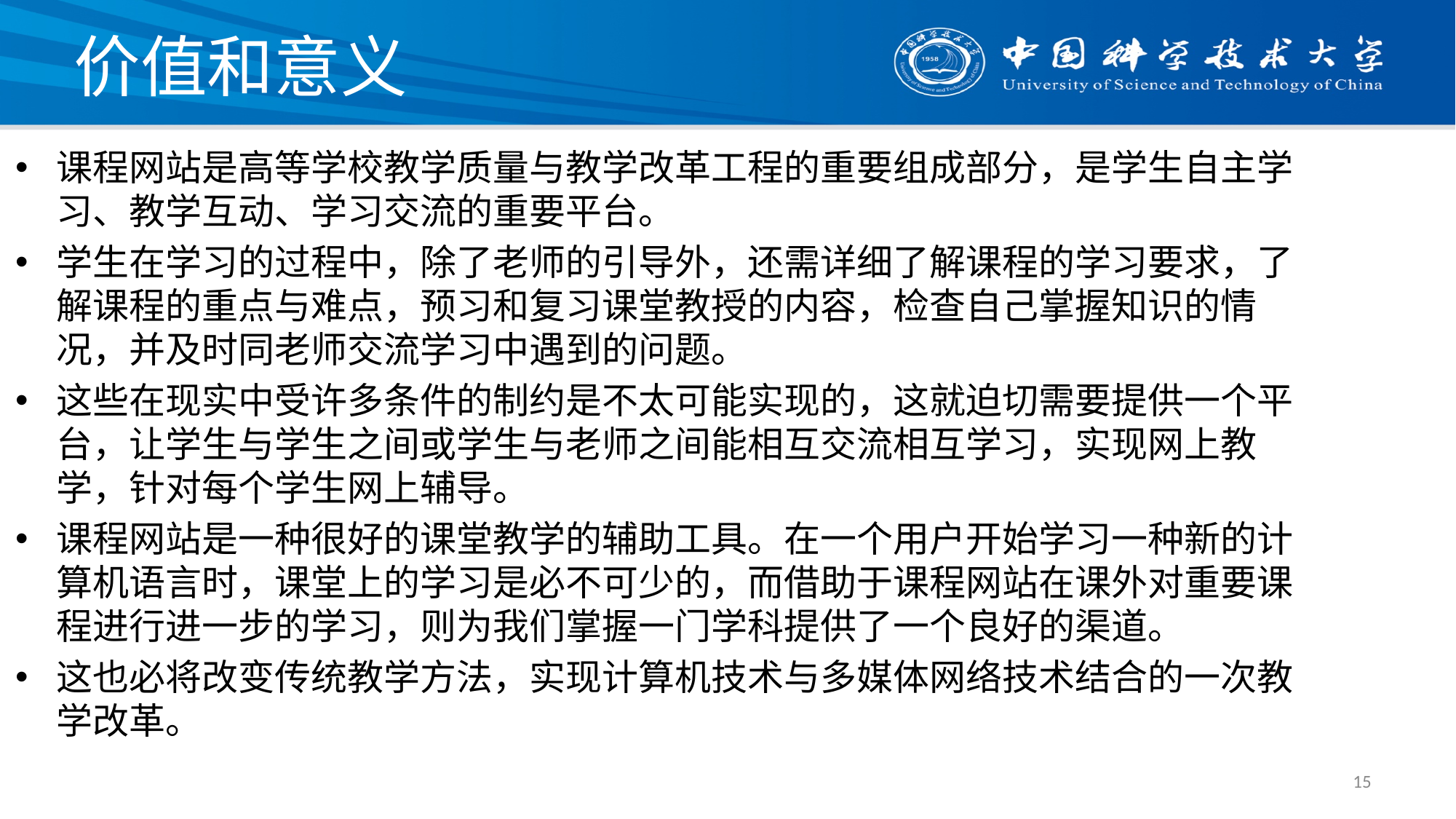

# 价值和意义
课程网站是高等学校教学质量与教学改革工程的重要组成部分，是学生自主学习、教学互动、学习交流的重要平台。
学生在学习的过程中，除了老师的引导外，还需详细了解课程的学习要求，了解课程的重点与难点，预习和复习课堂教授的内容，检查自己掌握知识的情况，并及时同老师交流学习中遇到的问题。
这些在现实中受许多条件的制约是不太可能实现的，这就迫切需要提供一个平台，让学生与学生之间或学生与老师之间能相互交流相互学习，实现网上教学，针对每个学生网上辅导。
课程网站是一种很好的课堂教学的辅助工具。在一个用户开始学习一种新的计算机语言时，课堂上的学习是必不可少的，而借助于课程网站在课外对重要课程进行进一步的学习，则为我们掌握一门学科提供了一个良好的渠道。
这也必将改变传统教学方法，实现计算机技术与多媒体网络技术结合的一次教学改革。
15